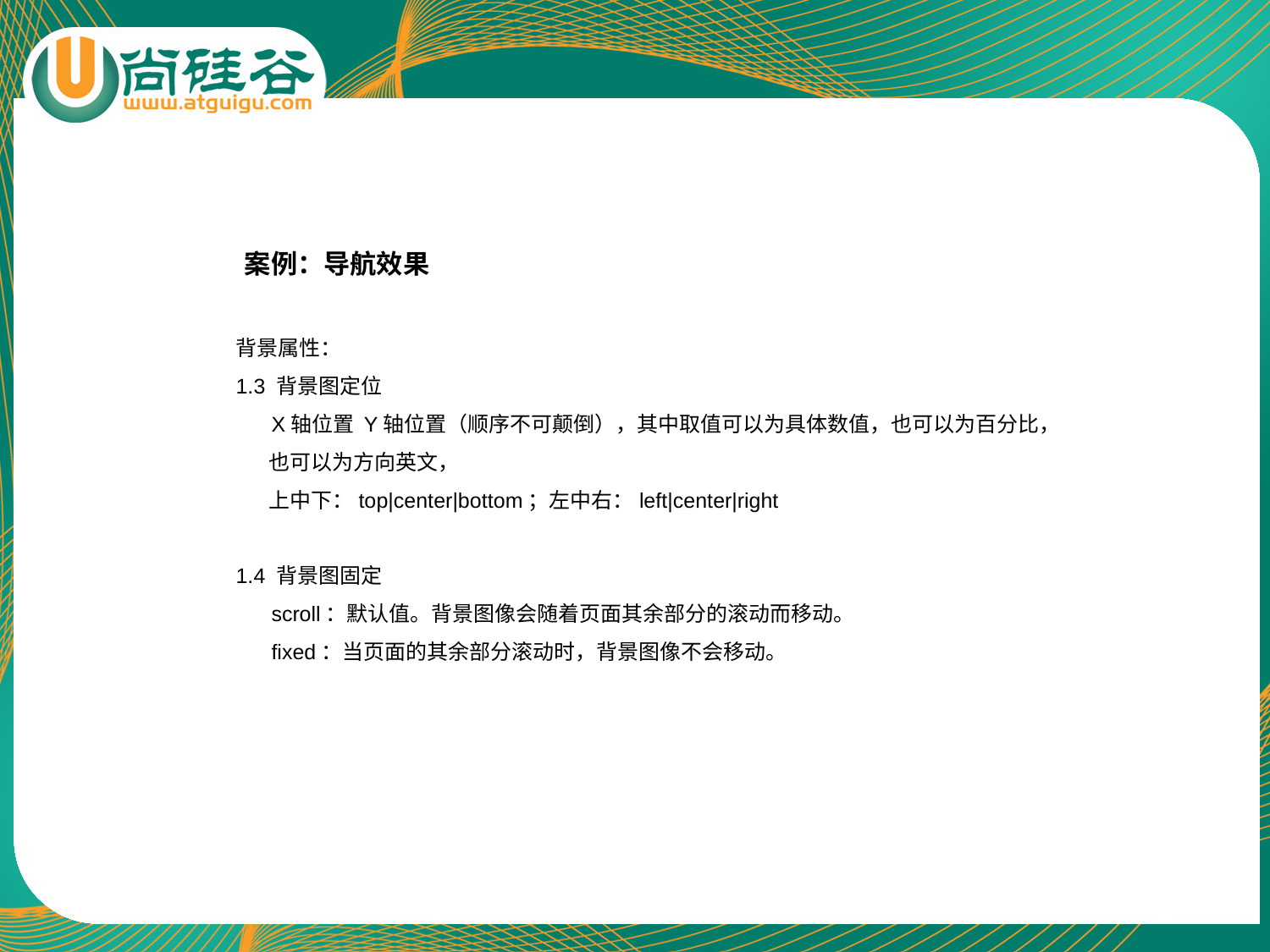

案例：导航效果
背景属性：
1.3 背景图定位
      X轴位置 Y轴位置（顺序不可颠倒），其中取值可以为具体数值，也可以为百分比，
      也可以为方向英文，
      上中下：top|center|bottom；左中右：left|center|right

1.4 背景图固定
      scroll：默认值。背景图像会随着页面其余部分的滚动而移动。
      fixed：当页面的其余部分滚动时，背景图像不会移动。